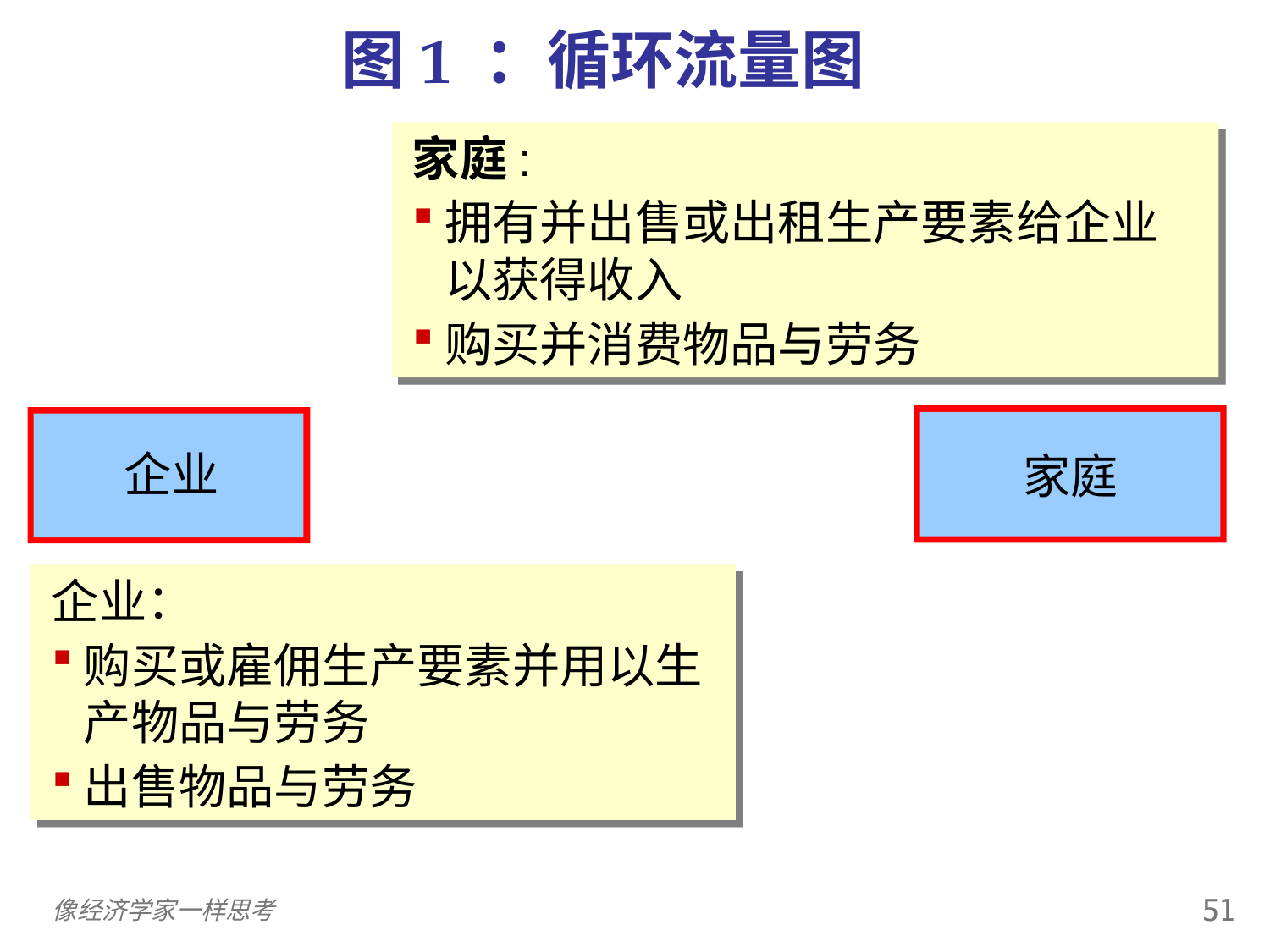

图1 ：循环流量图
家庭:
拥有并出售或出租生产要素给企业以获得收入
购买并消费物品与劳务

家庭

企业
企业：
购买或雇佣生产要素并用以生产物品与劳务
出售物品与劳务
51
像经济学家一样思考